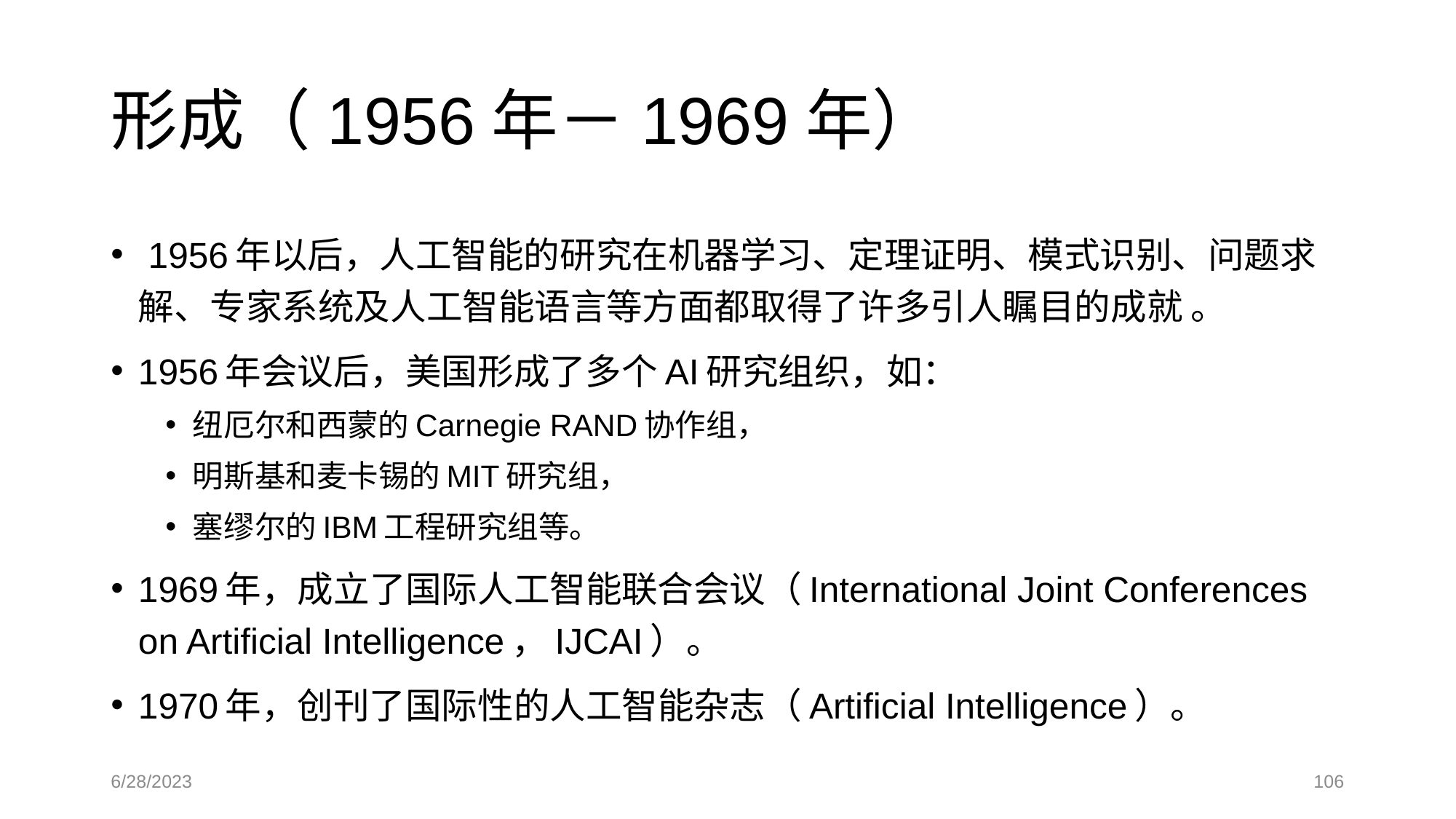

# 形成（1956年－1969年）
 1956年以后，人工智能的研究在机器学习、定理证明、模式识别、问题求解、专家系统及人工智能语言等方面都取得了许多引人瞩目的成就 。
1956年会议后，美国形成了多个AI研究组织，如：
纽厄尔和西蒙的Carnegie RAND协作组，
明斯基和麦卡锡的MIT研究组，
塞缪尔的IBM工程研究组等。
1969年，成立了国际人工智能联合会议（International Joint Conferences on Artificial Intelligence，IJCAI）。
1970年，创刊了国际性的人工智能杂志（Artificial Intelligence）。
6/28/2023
106